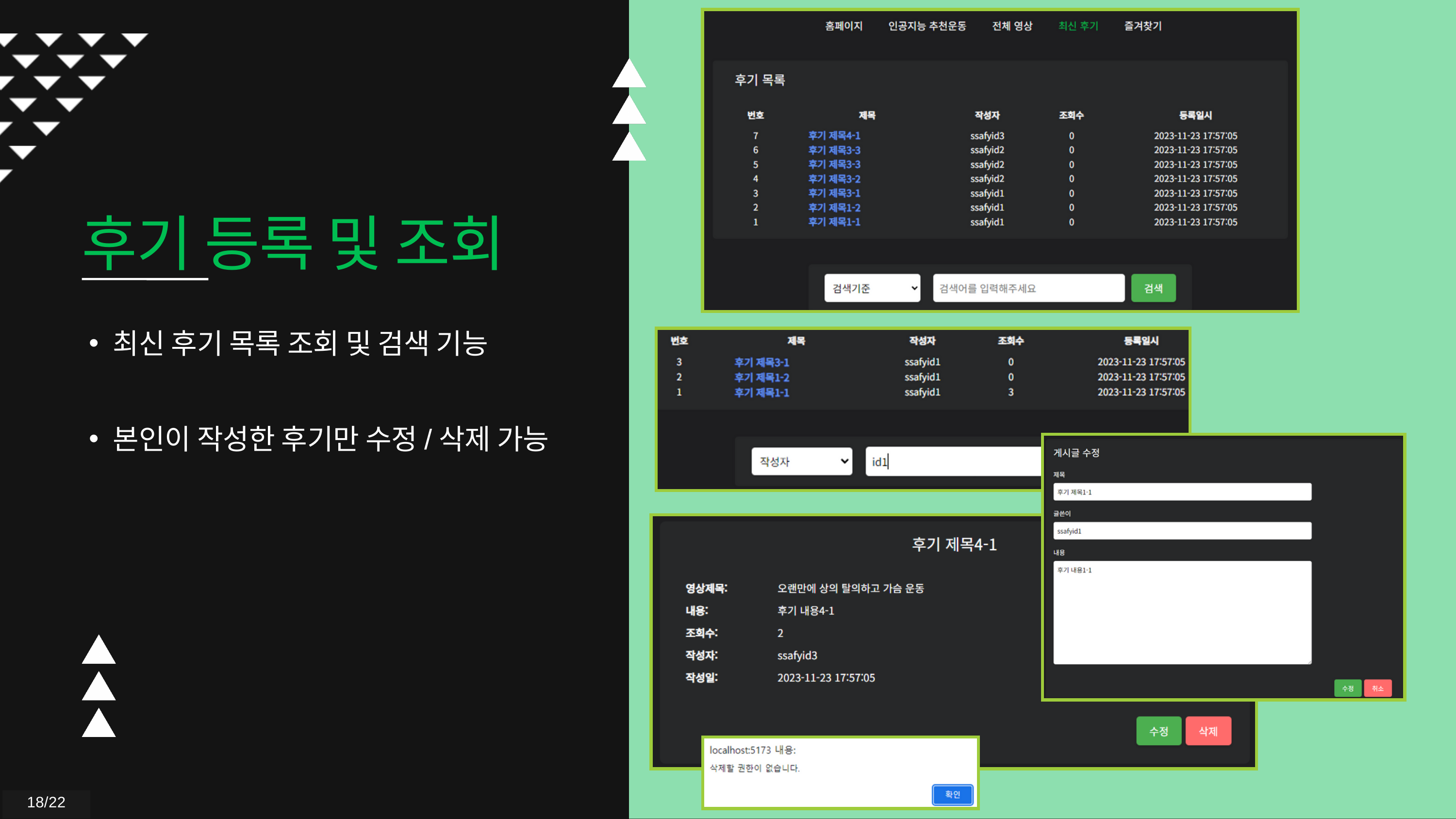

후기 등록 및 조회

최신 후기 목록 조회 및 검색 기능
본인이 작성한 후기만 수정/삭제 가능

18/22